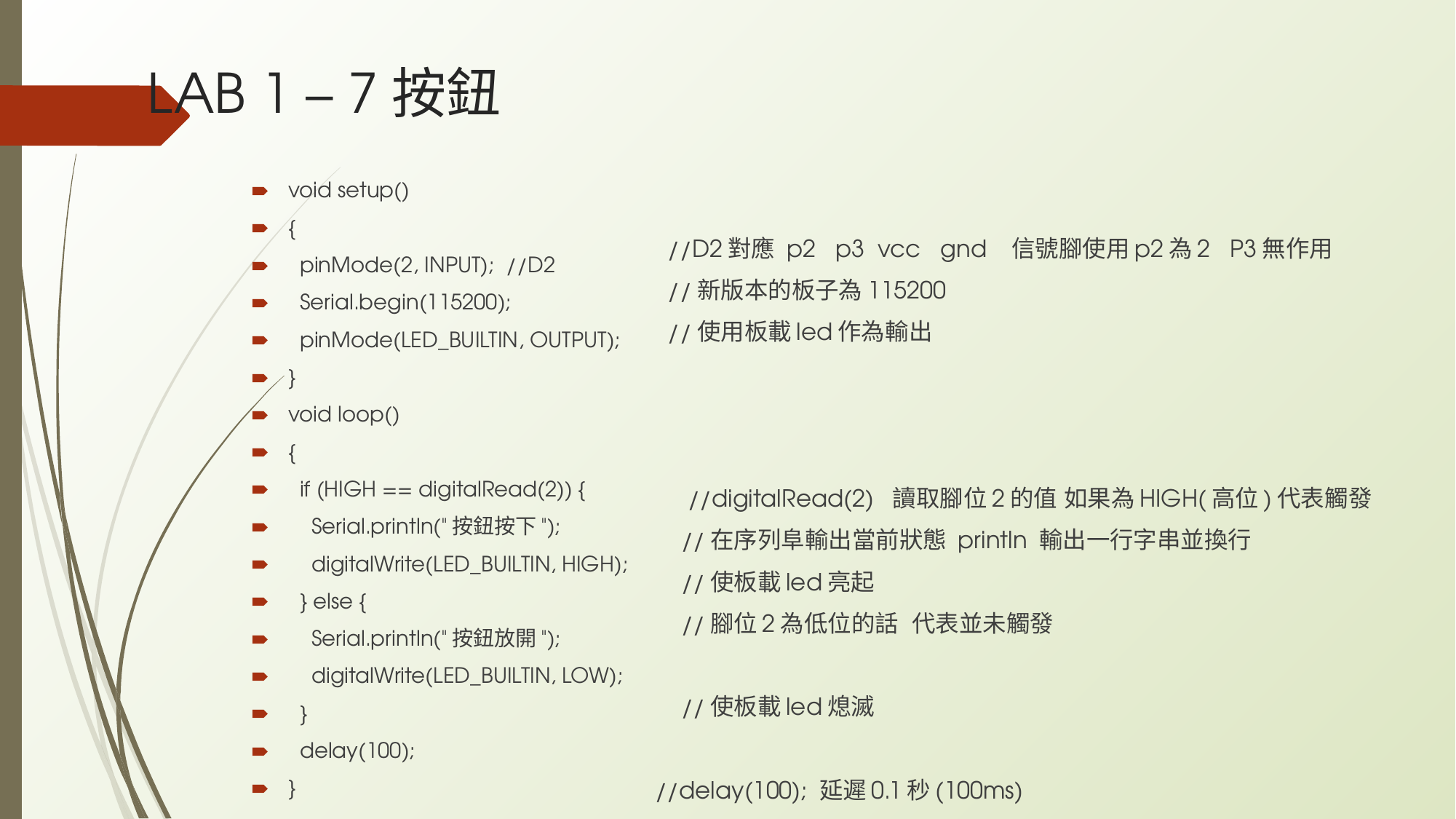

# LAB 1 – 7按鈕
void setup()
{
  pinMode(2, INPUT);  //D2
  Serial.begin(115200);
  pinMode(LED_BUILTIN, OUTPUT);
}
void loop()
{
  if (HIGH == digitalRead(2)) {
    Serial.println("按鈕按下");
    digitalWrite(LED_BUILTIN, HIGH);
  } else {
    Serial.println("按鈕放開");
    digitalWrite(LED_BUILTIN, LOW);
  }
  delay(100);
}

  //D2對應 p2   p3  vcc   gnd   信號腳使用p2為2   P3無作用
  //新版本的板子為115200
  //使用板載led作為輸出

     //digitalRead(2)  讀取腳位2的值 如果為HIGH(高位)代表觸發
    //在序列阜輸出當前狀態 println 輸出一行字串並換行
    //使板載led亮起
    //腳位2為低位的話  代表並未觸發

    //使板載led熄滅

//delay(100); 延遲0.1秒(100ms)